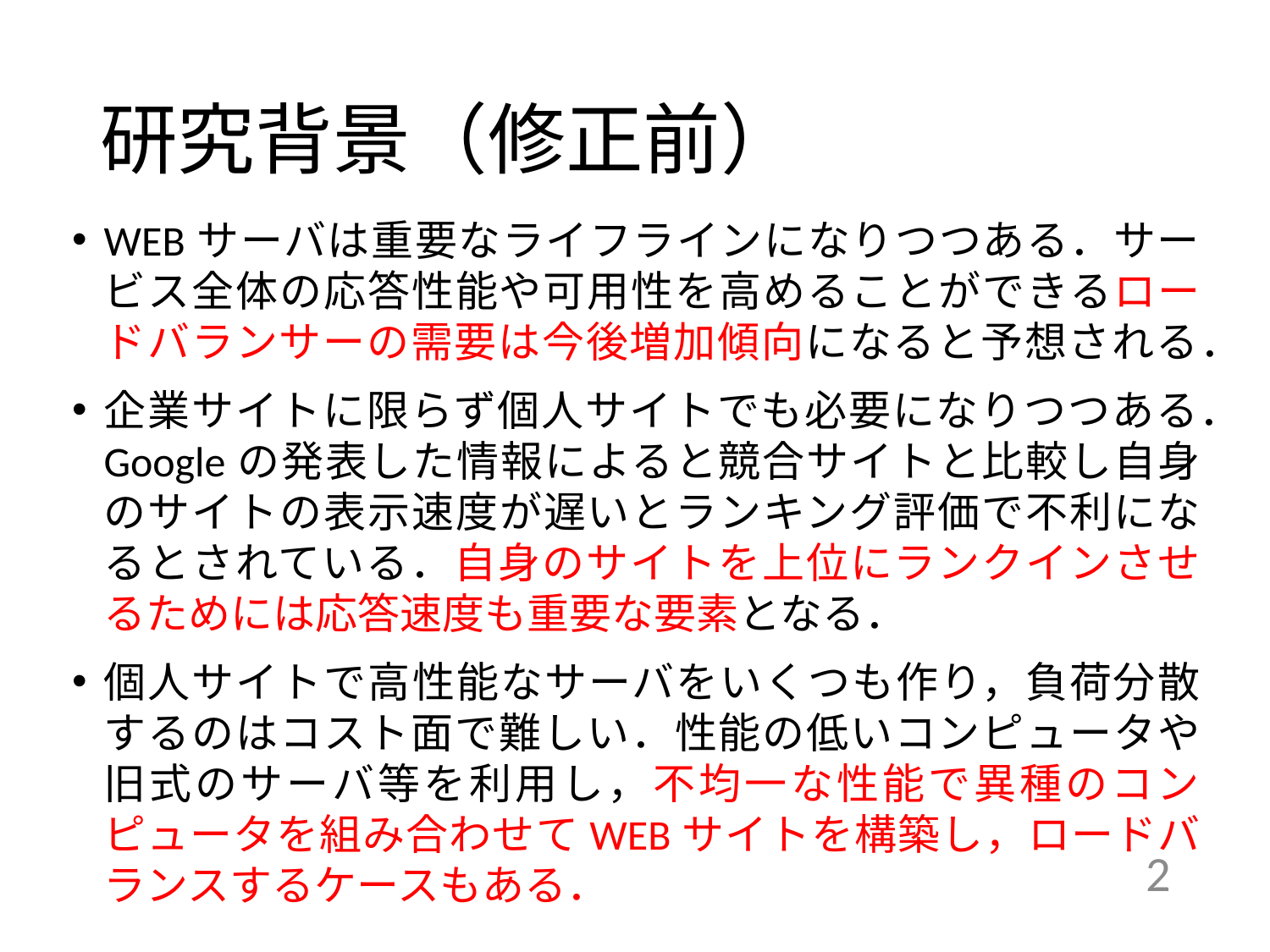

# 研究背景（修正前）
WEBサーバは重要なライフラインになりつつある．サービス全体の応答性能や可用性を高めることができるロードバランサーの需要は今後増加傾向になると予想される．
企業サイトに限らず個人サイトでも必要になりつつある．Googleの発表した情報によると競合サイトと比較し自身のサイトの表示速度が遅いとランキング評価で不利になるとされている．自身のサイトを上位にランクインさせるためには応答速度も重要な要素となる．
個人サイトで高性能なサーバをいくつも作り，負荷分散するのはコスト面で難しい．性能の低いコンピュータや旧式のサーバ等を利用し，不均一な性能で異種のコンピュータを組み合わせてWEBサイトを構築し，ロードバランスするケースもある．
2